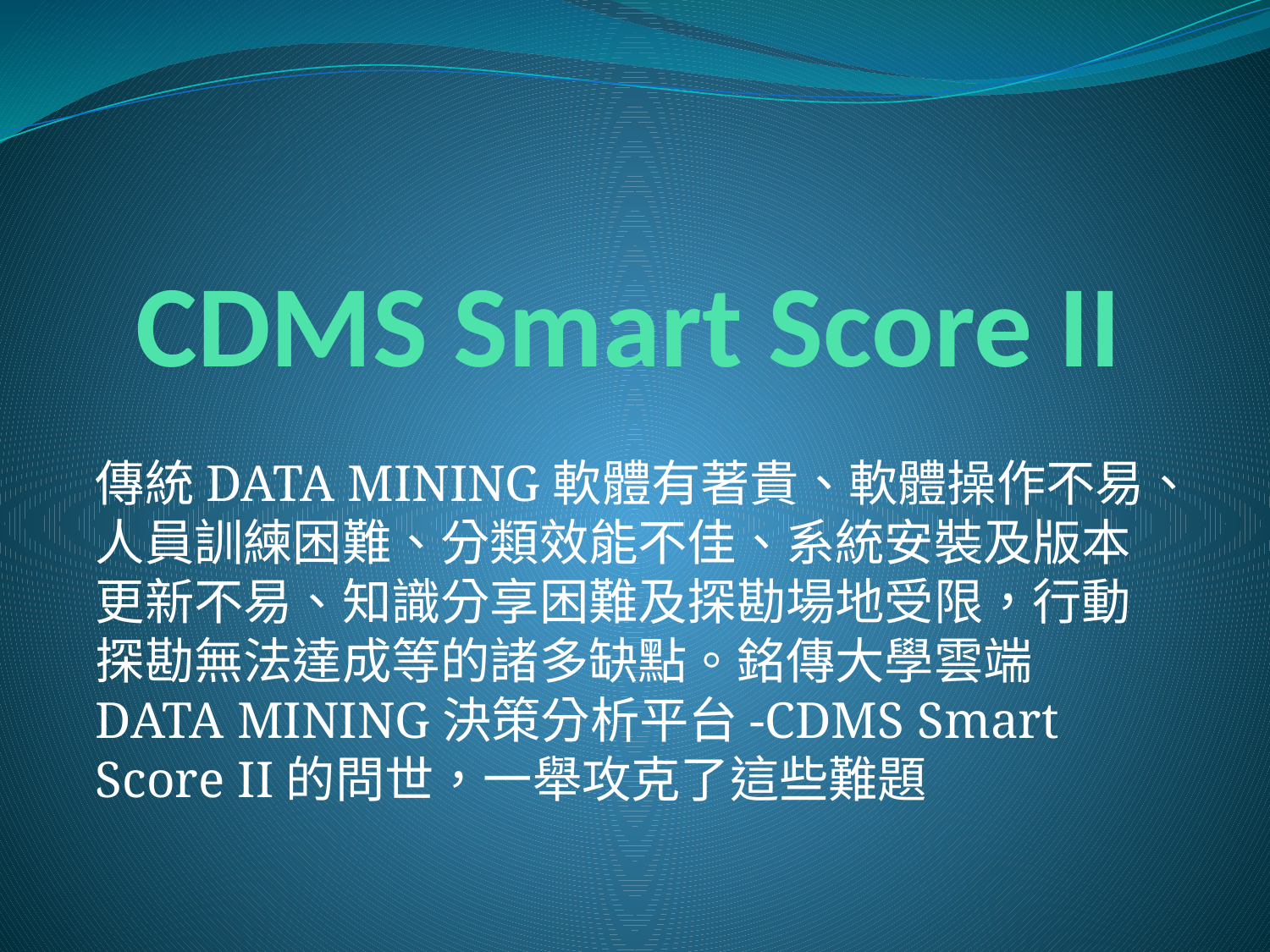

# CDMS Smart Score II
傳統DATA MINING軟體有著貴、軟體操作不易、人員訓練困難、分類效能不佳、系統安裝及版本更新不易、知識分享困難及探勘場地受限，行動探勘無法達成等的諸多缺點。銘傳大學雲端DATA MINING決策分析平台-CDMS Smart Score II的問世，一舉攻克了這些難題